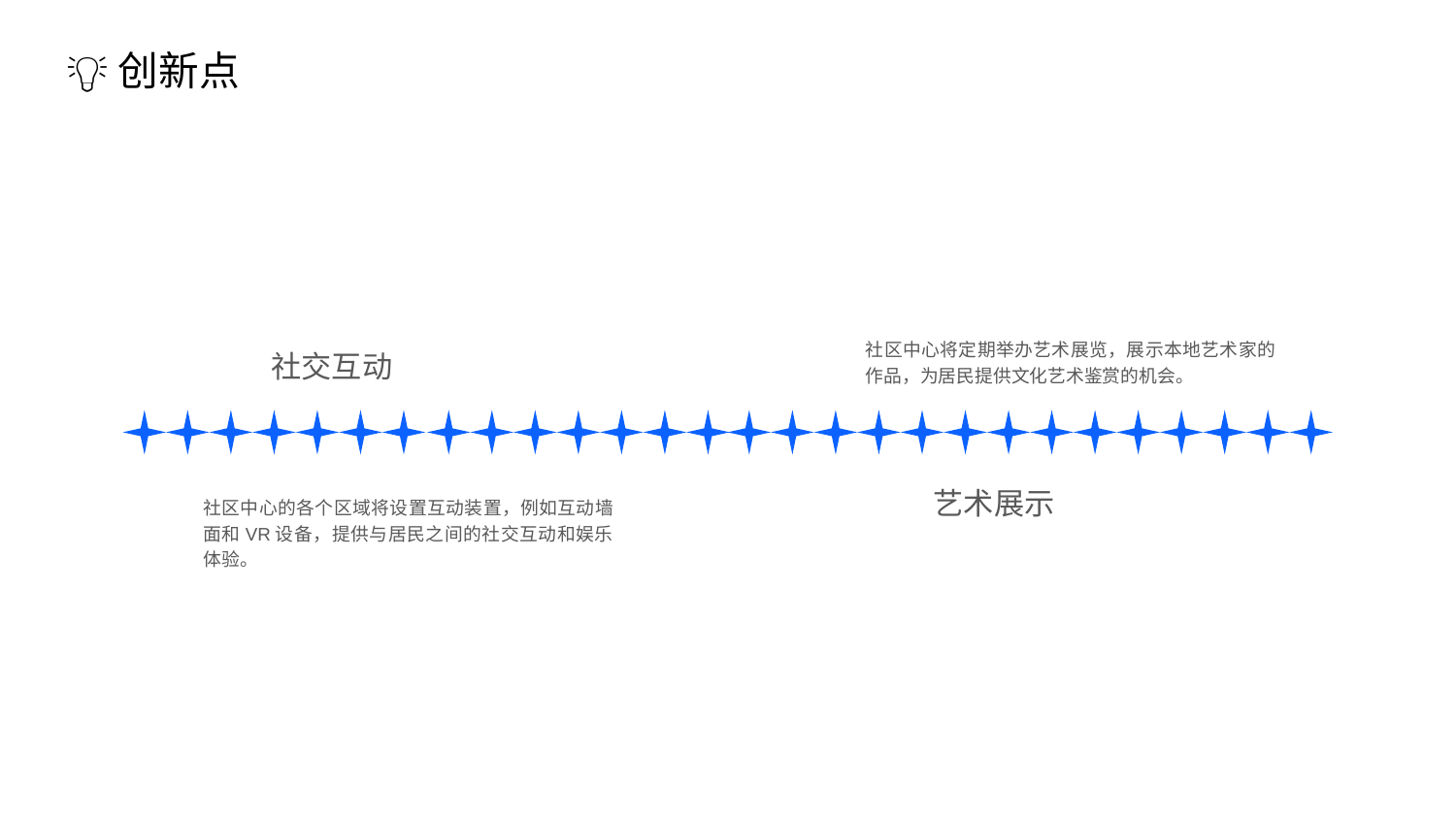

💡创新点
社区中心将定期举办艺术展览，展示本地艺术家的作品，为居民提供文化艺术鉴赏的机会。
社交互动

艺术展示
社区中心的各个区域将设置互动装置，例如互动墙面和VR设备，提供与居民之间的社交互动和娱乐体验。